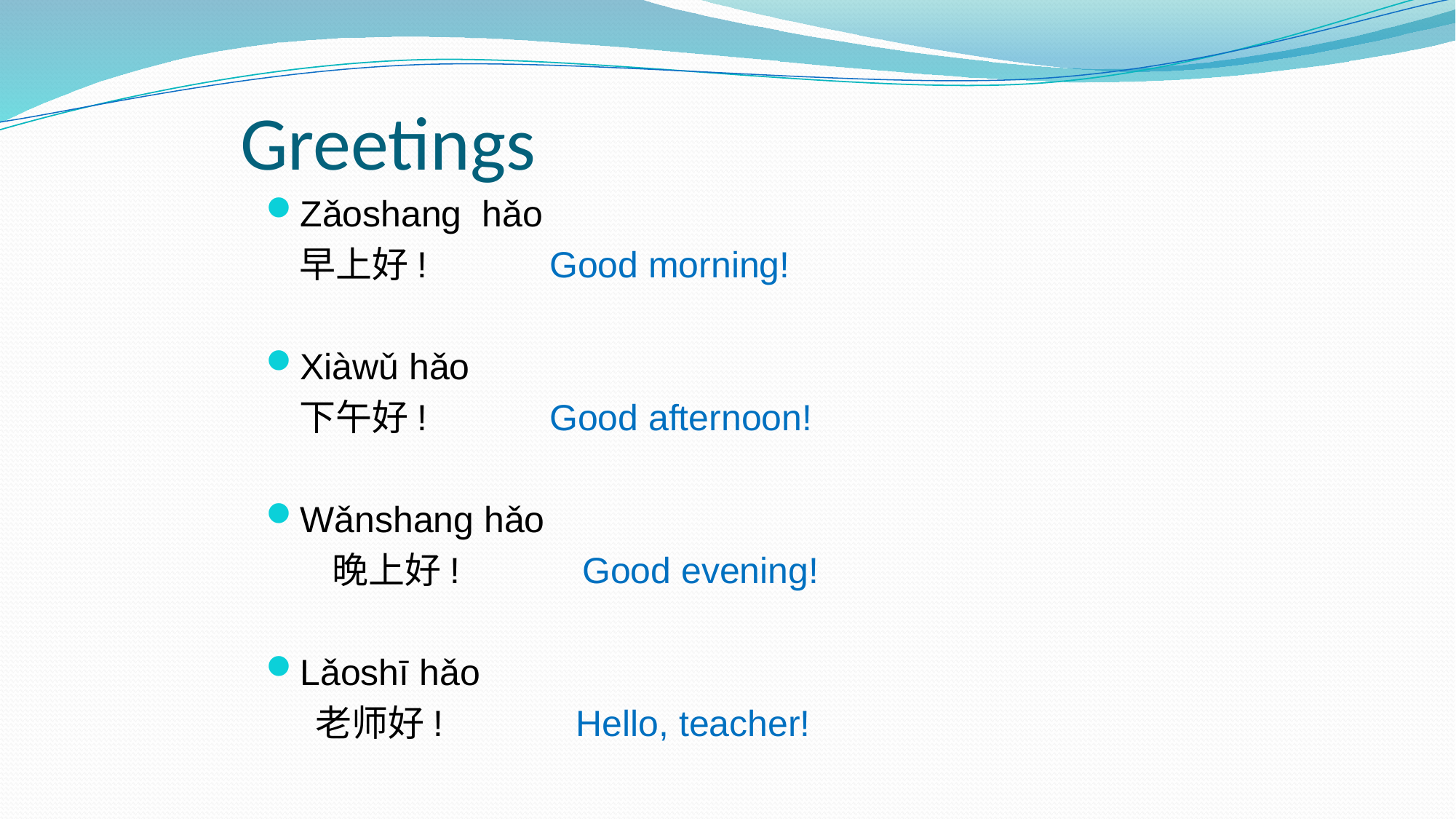

# Greetings
Zǎoshang  hǎo
   早上好!            Good morning!

Xiàwǔ hǎo
   下午好!            Good afternoon!

Wǎnshang hǎo
       晚上好!            Good evening!

Lǎoshī hǎo
     老师好!             Hello, teacher!